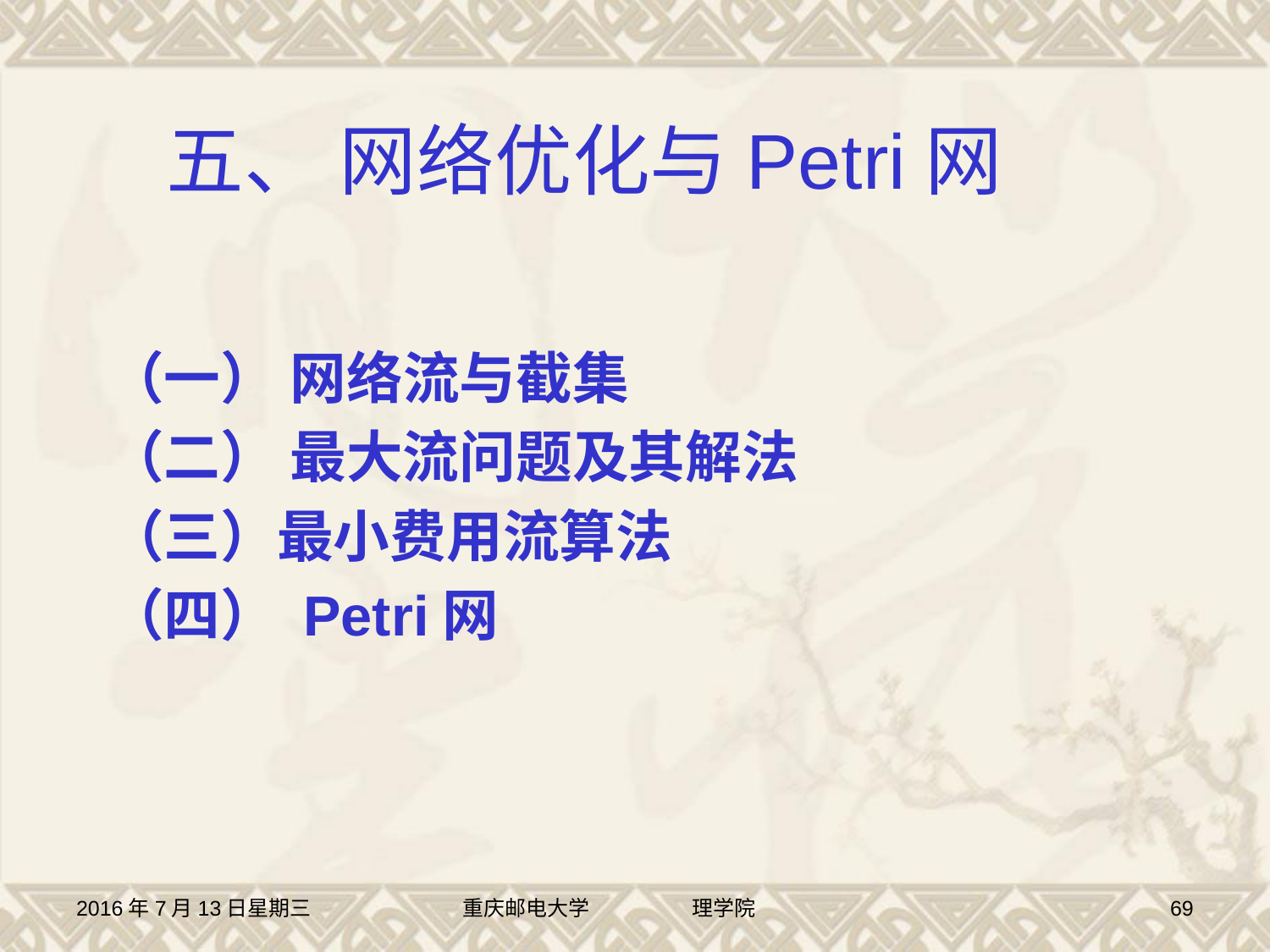

# 五、 网络优化与Petri网
（一） 网络流与截集
（二） 最大流问题及其解法
（三）最小费用流算法
（四） Petri网
2016年7月13日星期三
重庆邮电大学                      理学院
69